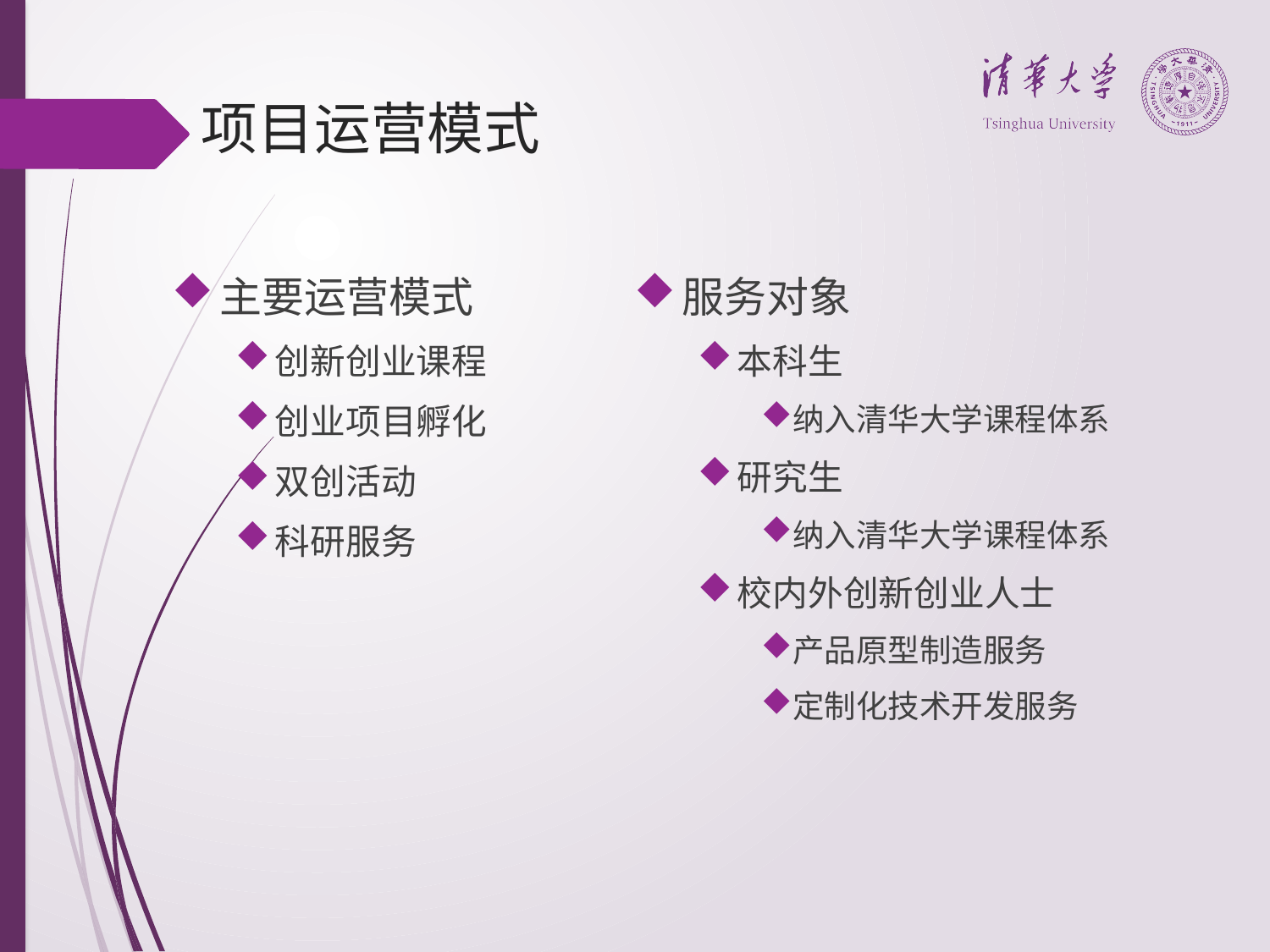

# 项目运营模式
主要运营模式
创新创业课程
创业项目孵化
双创活动
科研服务
服务对象
本科生
纳入清华大学课程体系
研究生
纳入清华大学课程体系
校内外创新创业人士
产品原型制造服务
定制化技术开发服务